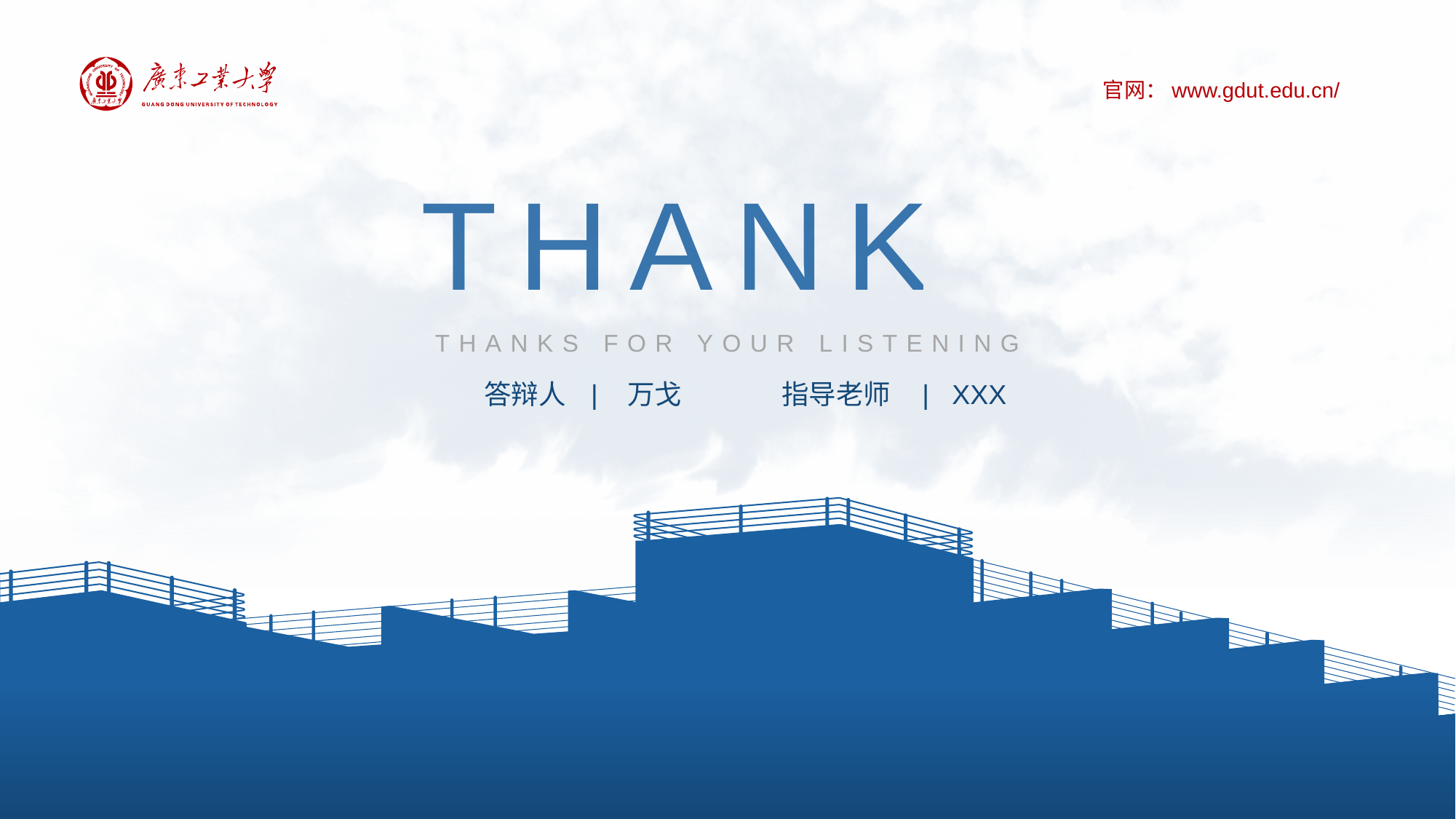

# THANKS
THANKS FOR YOUR LISTENING
答辩人   |   万戈
指导老师    |   XXX